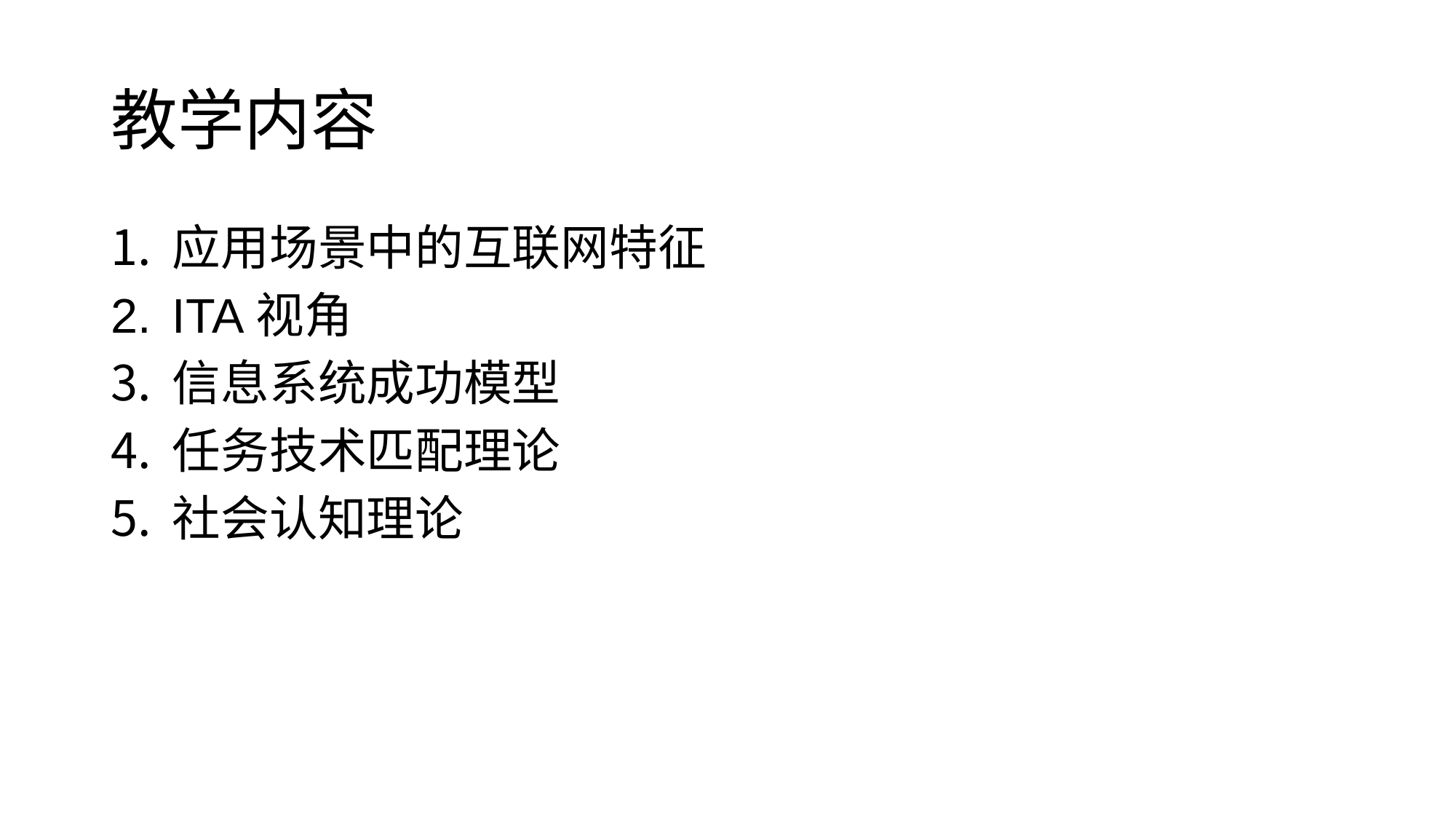

# 教学内容
应用场景中的互联网特征
ITA视角
信息系统成功模型
任务技术匹配理论
社会认知理论